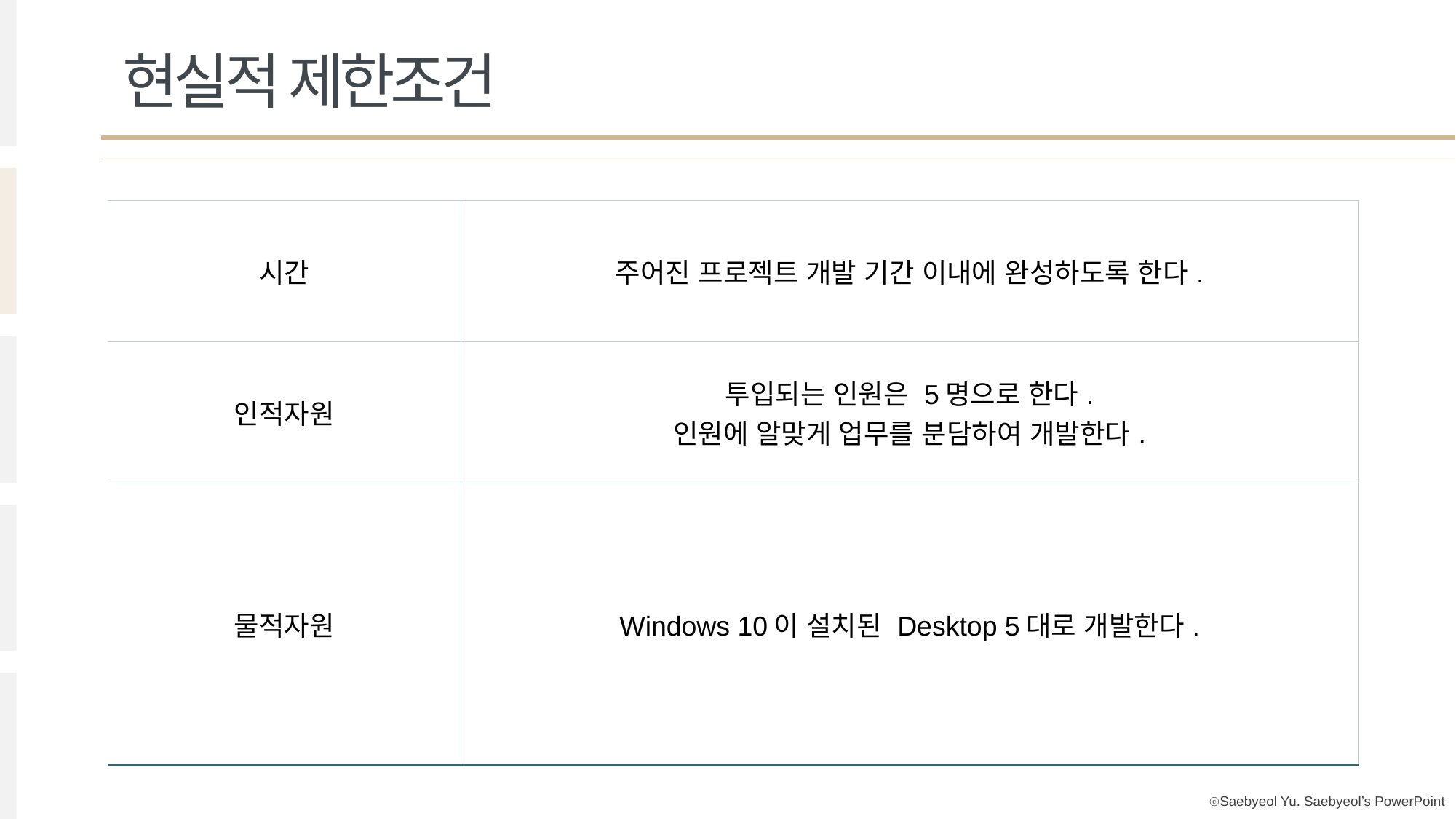

현실적 제한조건

| 시간 | 주어진 프로젝트 개발 기간 이내에 완성하도록 한다. |
| --- | --- |
| 인적자원 | 투입되는 인원은 5명으로 한다. 인원에 알맞게 업무를 분담하여 개발한다. |
| 물적자원 | Windows 10이 설치된 Desktop 5대로 개발한다. |